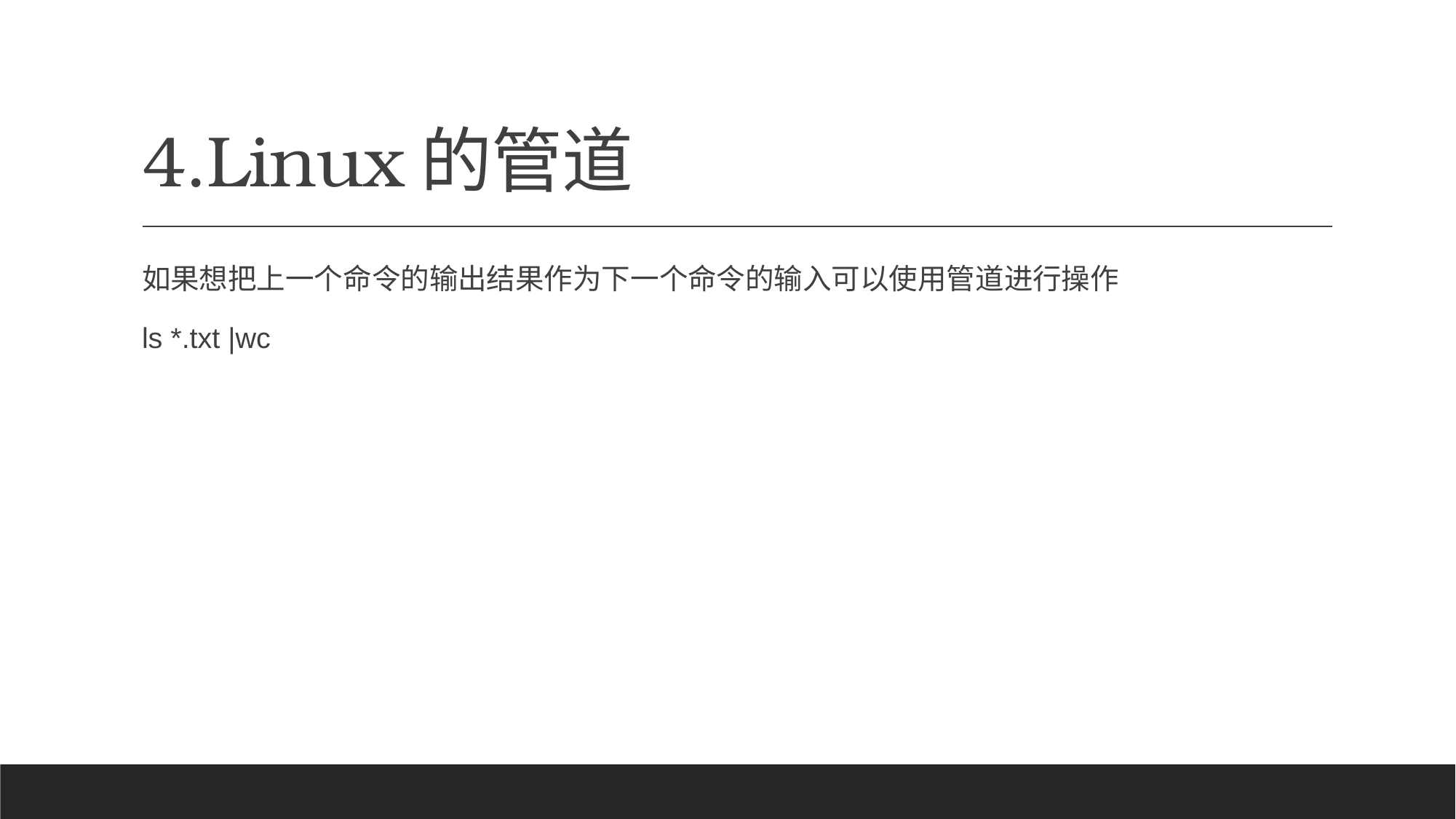

# 4.Linux的管道
如果想把上一个命令的输出结果作为下一个命令的输入可以使用管道进行操作
ls *.txt |wc